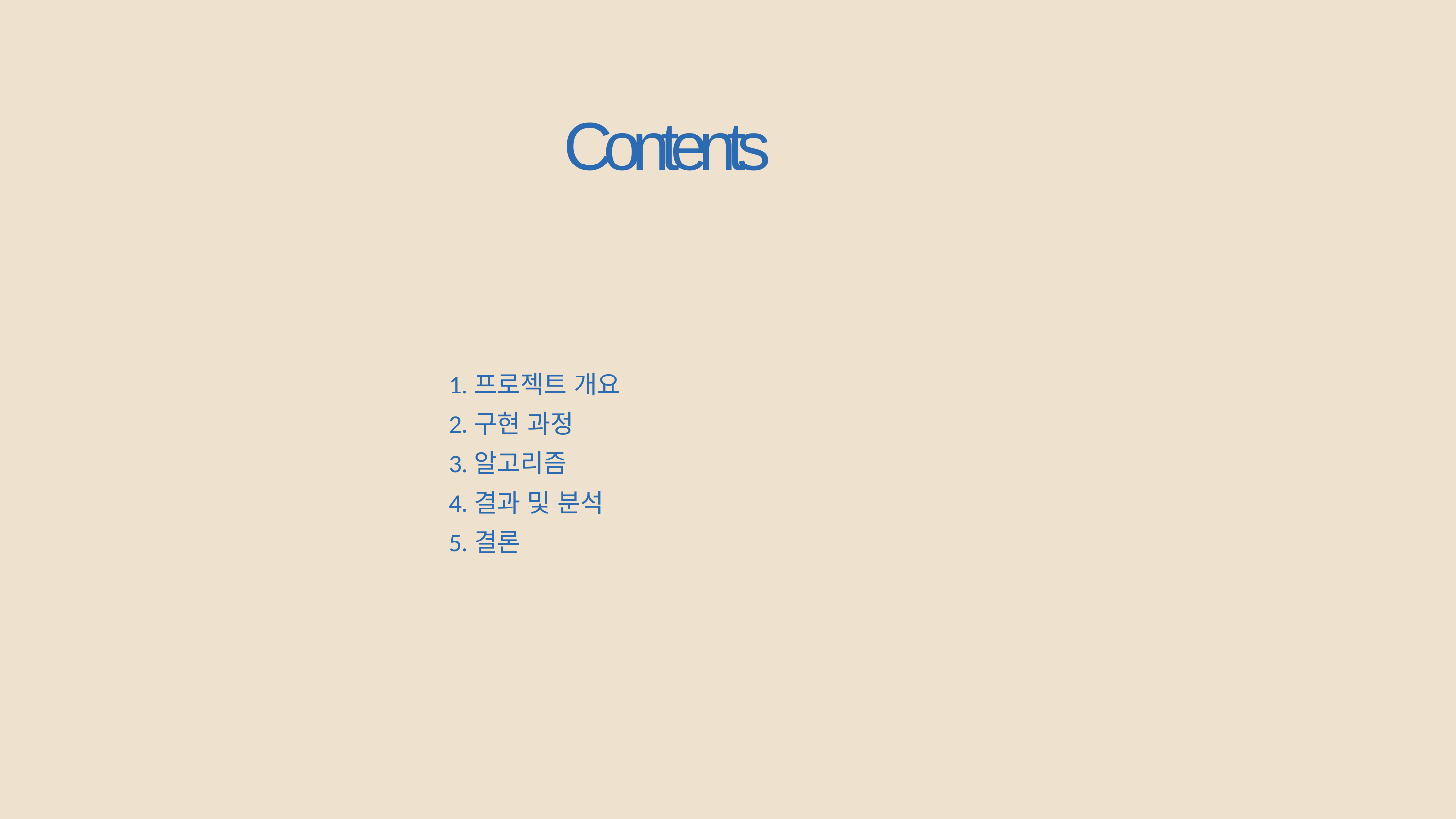

Contents
1.프로젝트 개요
2.구현 과정
3.알고리즘
4.결과 및 분석
5.결론